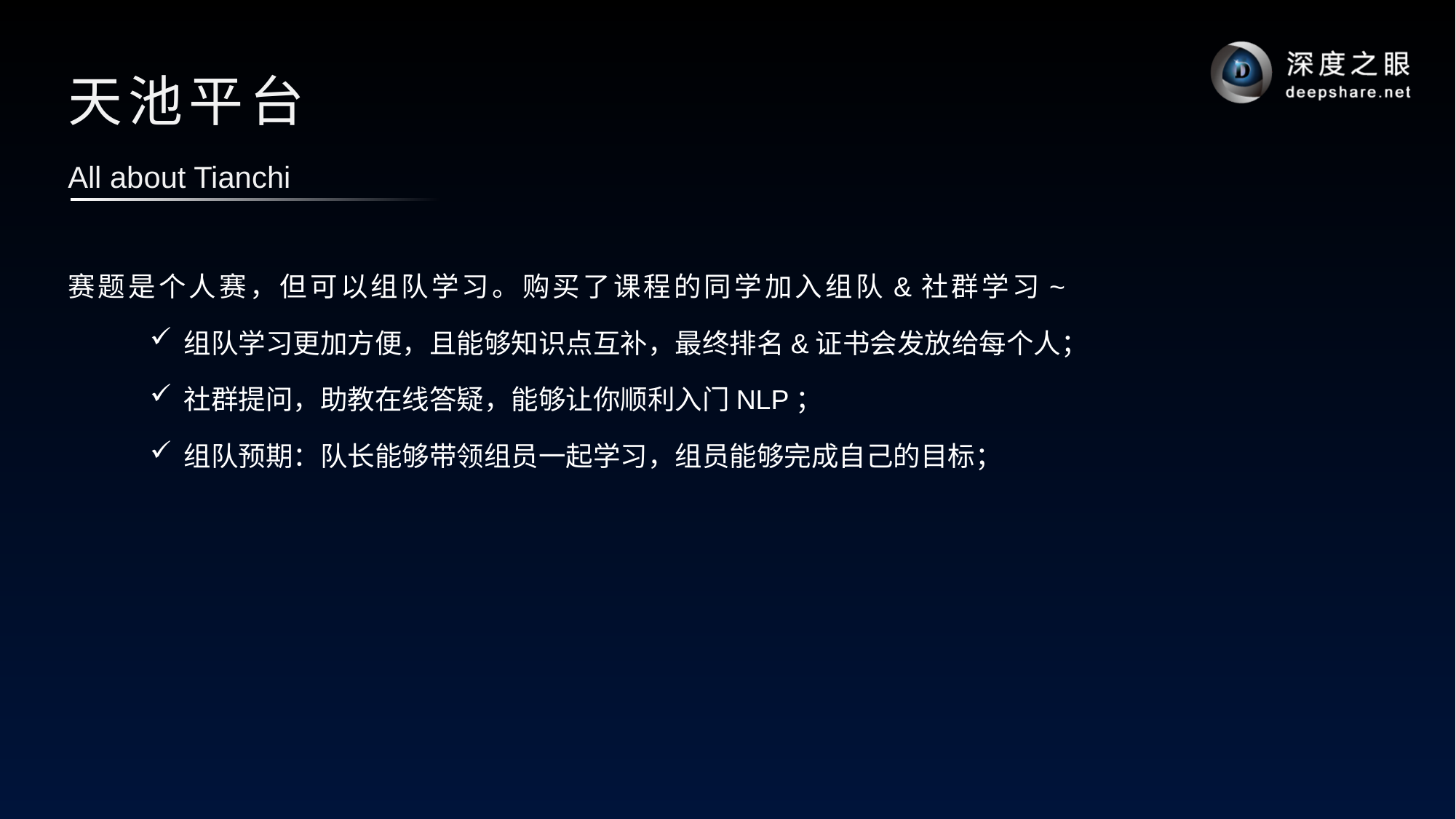

# 天池平台
All about Tianchi
赛题是个人赛，但可以组队学习。购买了课程的同学加入组队&社群学习~
组队学习更加方便，且能够知识点互补，最终排名&证书会发放给每个人；
社群提问，助教在线答疑，能够让你顺利入门NLP；
组队预期：队长能够带领组员一起学习，组员能够完成自己的目标；